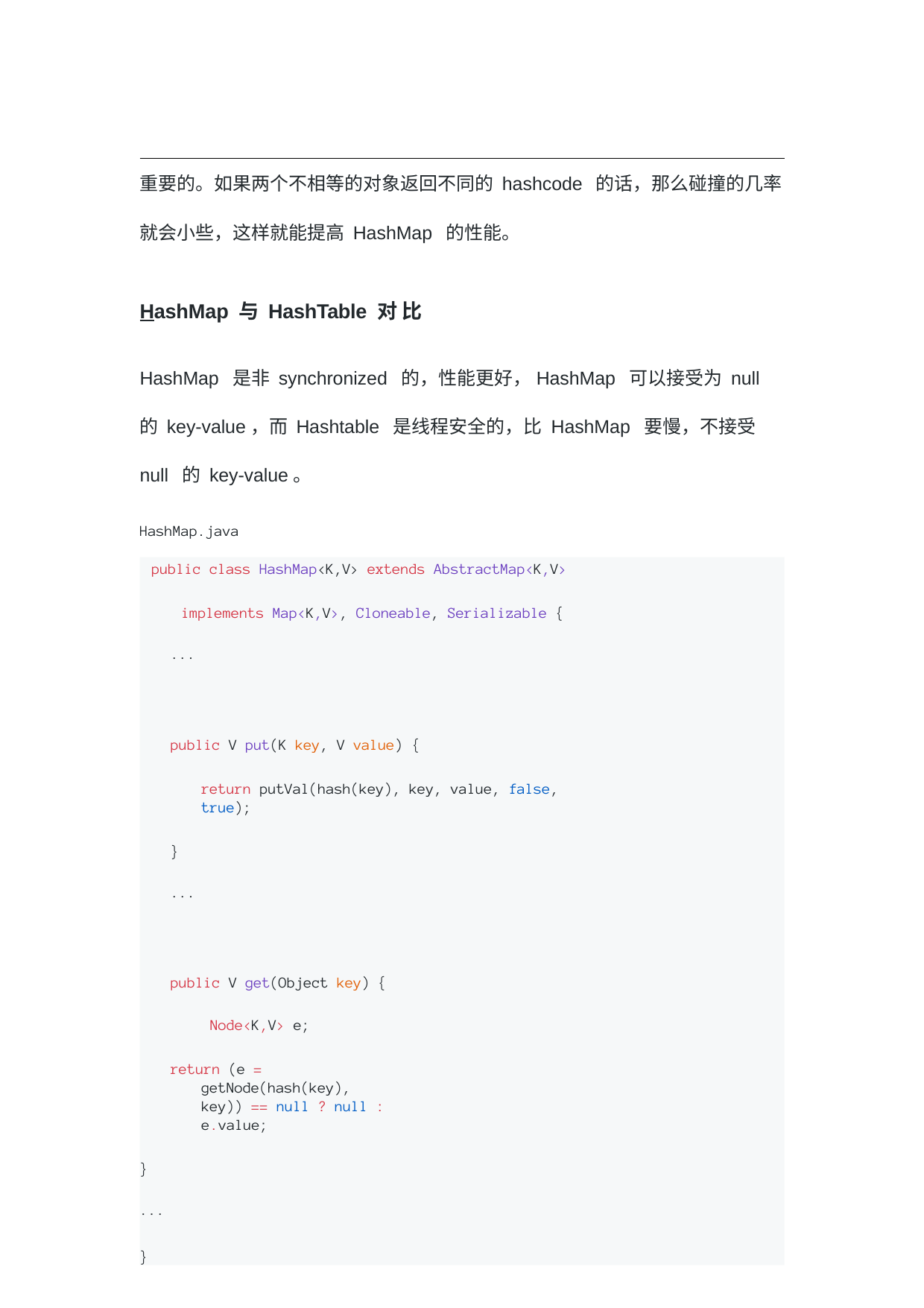

重要的。如果两个不相等的对象返回不同的 hashcode 的话，那么碰撞的几率

就会小些，这样就能提高 HashMap 的性能。

HashMap 与 HashTable 对 比
HashMap 是非 synchronized 的，性能更好，HashMap 可以接受为 null 的 key-value，而 Hashtable 是线程安全的，比 HashMap 要慢，不接受 null 的 key-value。

HashMap.java
public class HashMap<K,V> extends AbstractMap<K,V>

implements Map<K,V>, Cloneable, Serializable {

···

public V put(K key, V value) {

return putVal(hash(key), key, value, false, true);

}

···

public V get(Object key) {  Node<K,V> e;

return (e = getNode(hash(key), key)) == null ? null : e.value;

}

···

}
92